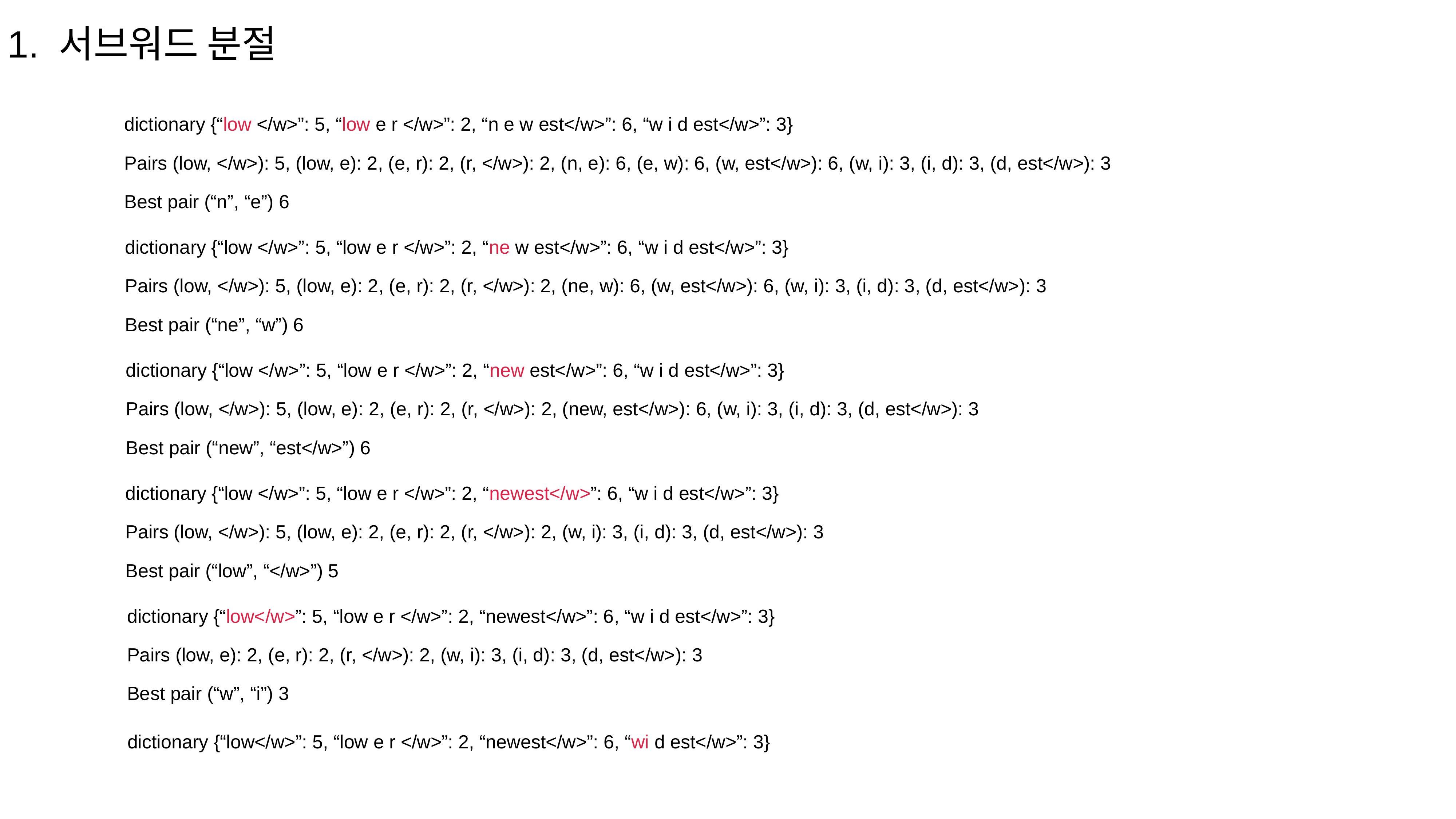

1. 서브워드 분절
dictionary {“low </w>”: 5, “low e r </w>”: 2, “n e w est</w>”: 6, “w i d est</w>”: 3}
Pairs (low, </w>): 5, (low, e): 2, (e, r): 2, (r, </w>): 2, (n, e): 6, (e, w): 6, (w, est</w>): 6, (w, i): 3, (i, d): 3, (d, est</w>): 3
Best pair (“n”, “e”) 6
dictionary {“low </w>”: 5, “low e r </w>”: 2, “ne w est</w>”: 6, “w i d est</w>”: 3}
Pairs (low, </w>): 5, (low, e): 2, (e, r): 2, (r, </w>): 2, (ne, w): 6, (w, est</w>): 6, (w, i): 3, (i, d): 3, (d, est</w>): 3
Best pair (“ne”, “w”) 6
dictionary {“low </w>”: 5, “low e r </w>”: 2, “new est</w>”: 6, “w i d est</w>”: 3}
Pairs (low, </w>): 5, (low, e): 2, (e, r): 2, (r, </w>): 2, (new, est</w>): 6, (w, i): 3, (i, d): 3, (d, est</w>): 3
Best pair (“new”, “est</w>”) 6
dictionary {“low </w>”: 5, “low e r </w>”: 2, “newest</w>”: 6, “w i d est</w>”: 3}
Pairs (low, </w>): 5, (low, e): 2, (e, r): 2, (r, </w>): 2, (w, i): 3, (i, d): 3, (d, est</w>): 3
Best pair (“low”, “</w>”) 5
dictionary {“low</w>”: 5, “low e r </w>”: 2, “newest</w>”: 6, “w i d est</w>”: 3}
Pairs (low, e): 2, (e, r): 2, (r, </w>): 2, (w, i): 3, (i, d): 3, (d, est</w>): 3
Best pair (“w”, “i”) 3
dictionary {“low</w>”: 5, “low e r </w>”: 2, “newest</w>”: 6, “wi d est</w>”: 3}
8